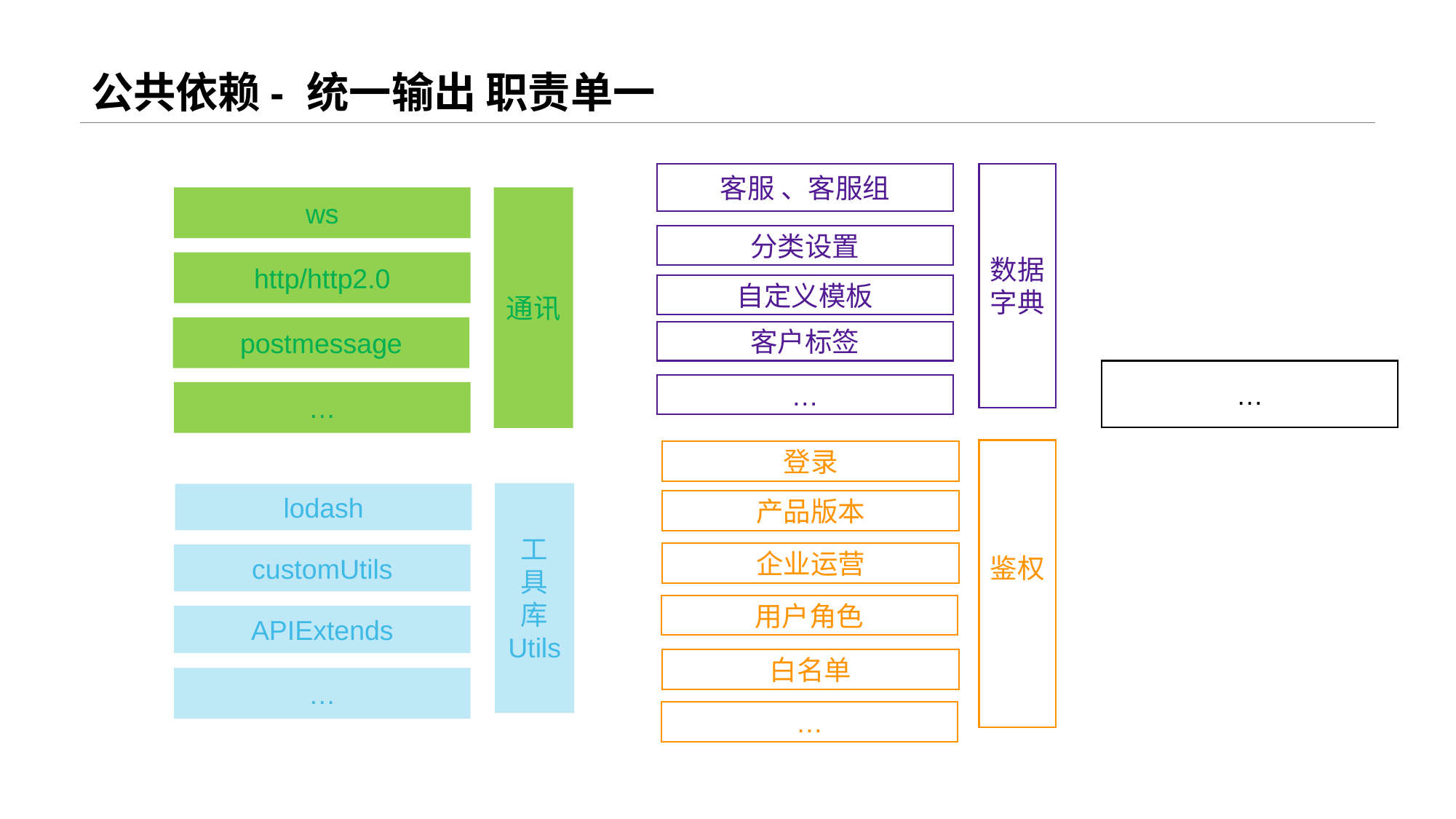

# 公共依赖- 统一输出 职责单一
客服 、客服组
数据字典
ws
通讯
分类设置
http/http2.0
自定义模板
postmessage
客户标签
…
…
…
鉴权
登录
工
具
库
Utils
lodash
产品版本
企业运营
customUtils
用户角色
APIExtends
白名单
…
…